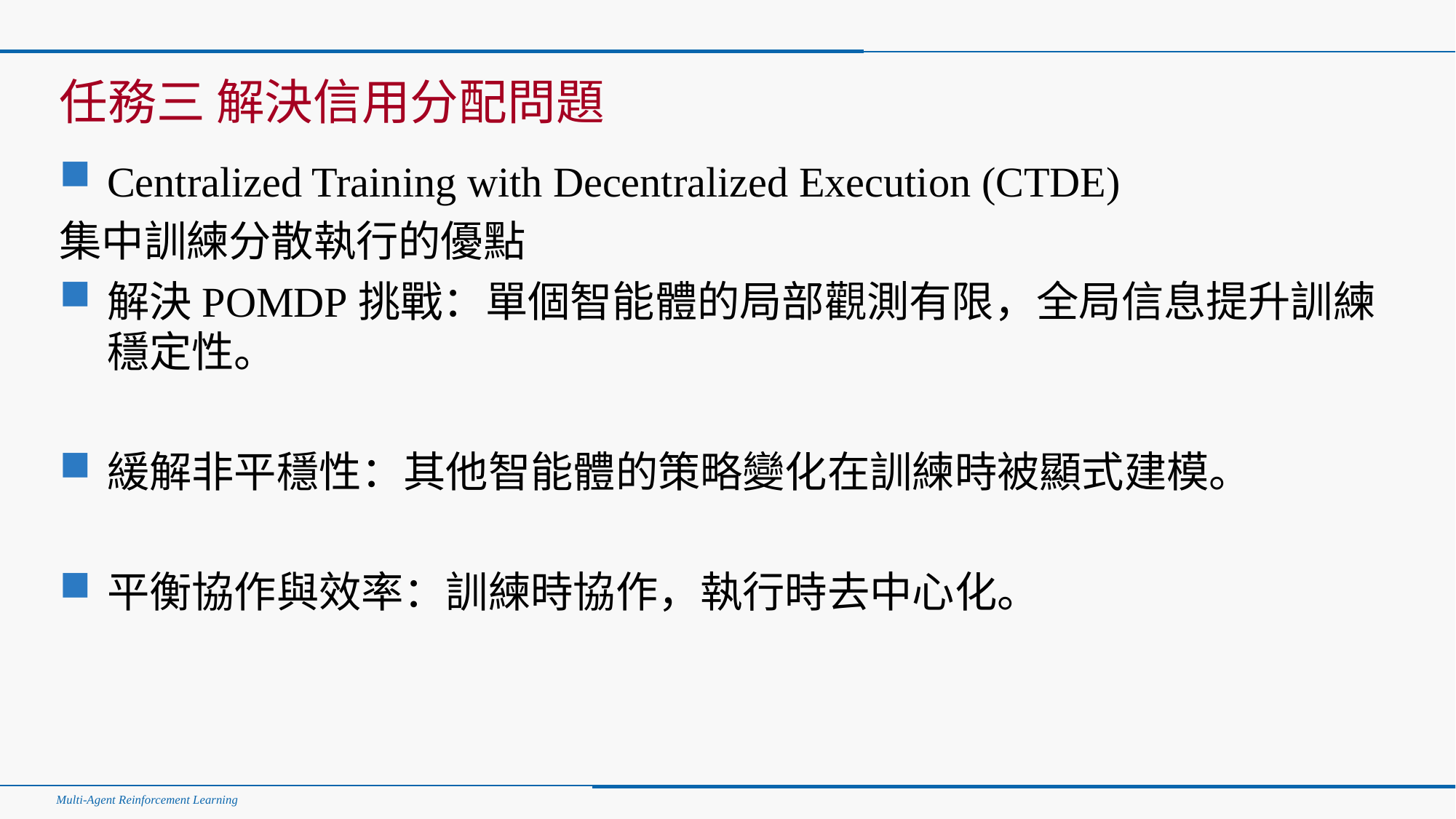

#
任務三 解決信用分配問題
Centralized Training with Decentralized Execution (CTDE)
集中訓練分散執行的優點
解決POMDP挑戰：單個智能體的局部觀測有限，全局信息提升訓練穩定性。

緩解非平穩性：其他智能體的策略變化在訓練時被顯式建模。

平衡協作與效率：訓練時協作，執行時去中心化。
49